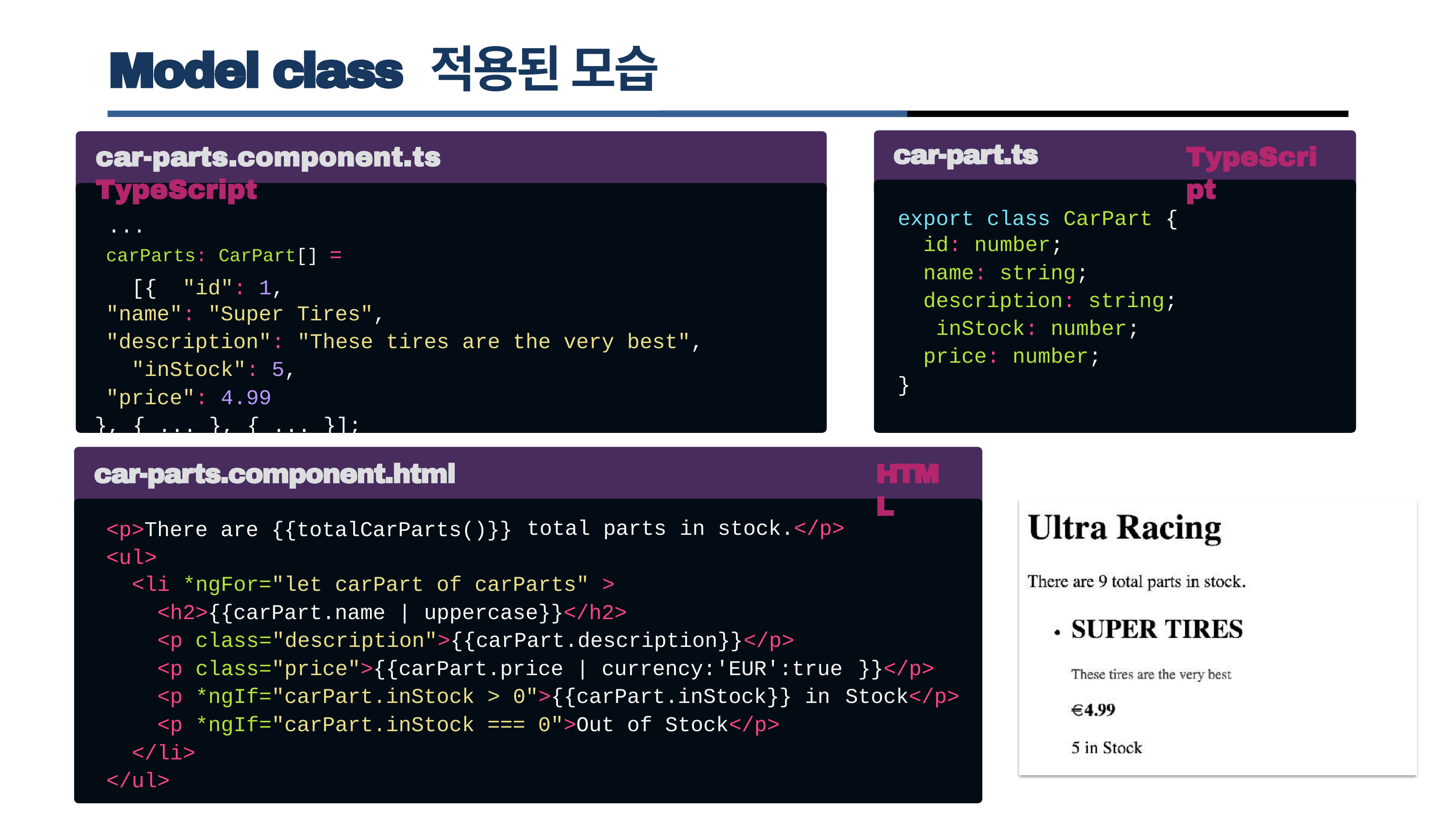

# Model class 적용된 모습

car-part.ts

export class CarPart {
car-parts.component.ts	TypeScript
...
carParts: CarPart[] = [{  "id": 1,
"name": "Super Tires",
"description": "These tires are the very best",  "inStock": 5,
"price": 4.99
}, { ... }, { ... }];
TypeScript

id: number;  name: string;
description: string;  inStock: number;
price: number;
}

car-parts.component.html

<p>There are {{totalCarParts()}}
<ul>
HTML

total
parts
in stock.</p>
<li *ngFor="let carPart of carParts" >
<h2>{{carPart.name | uppercase}}</h2>
<p class="description">{{carPart.description}}</p>
<p class="price">{{carPart.price | currency:'EUR':true
<p
<p
}}</p>
*ngIf="carPart.inStock > 0">{{carPart.inStock}} in
*ngIf="carPart.inStock === 0">Out of Stock</p>
Stock</p>
</li>
</ul>